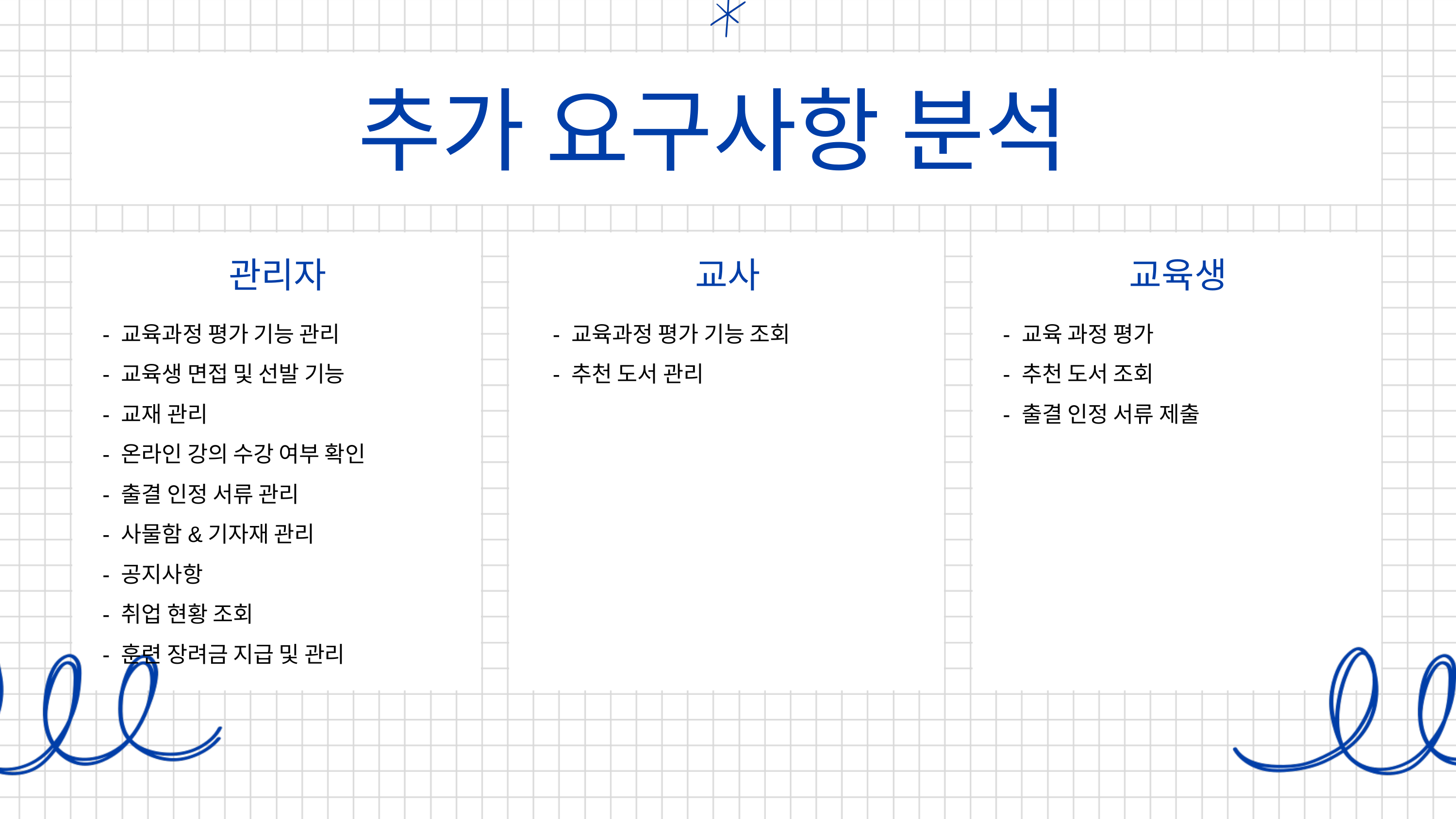

추가 요구사항 분석

관리자
- 교육과정 평가 기능 관리
- 교육생 면접 및 선발 기능
- 교재 관리
- 온라인 강의 수강 여부 확인
- 출결 인정 서류 관리
- 사물함&기자재 관리
- 공지사항
- 취업 현황 조회
- 훈련 장려금 지급 및 관리
교사
- 교육과정 평가 기능 조회
- 추천 도서 관리

교육생
- 교육 과정 평가
- 추천 도서 조회
- 출결 인정 서류 제출